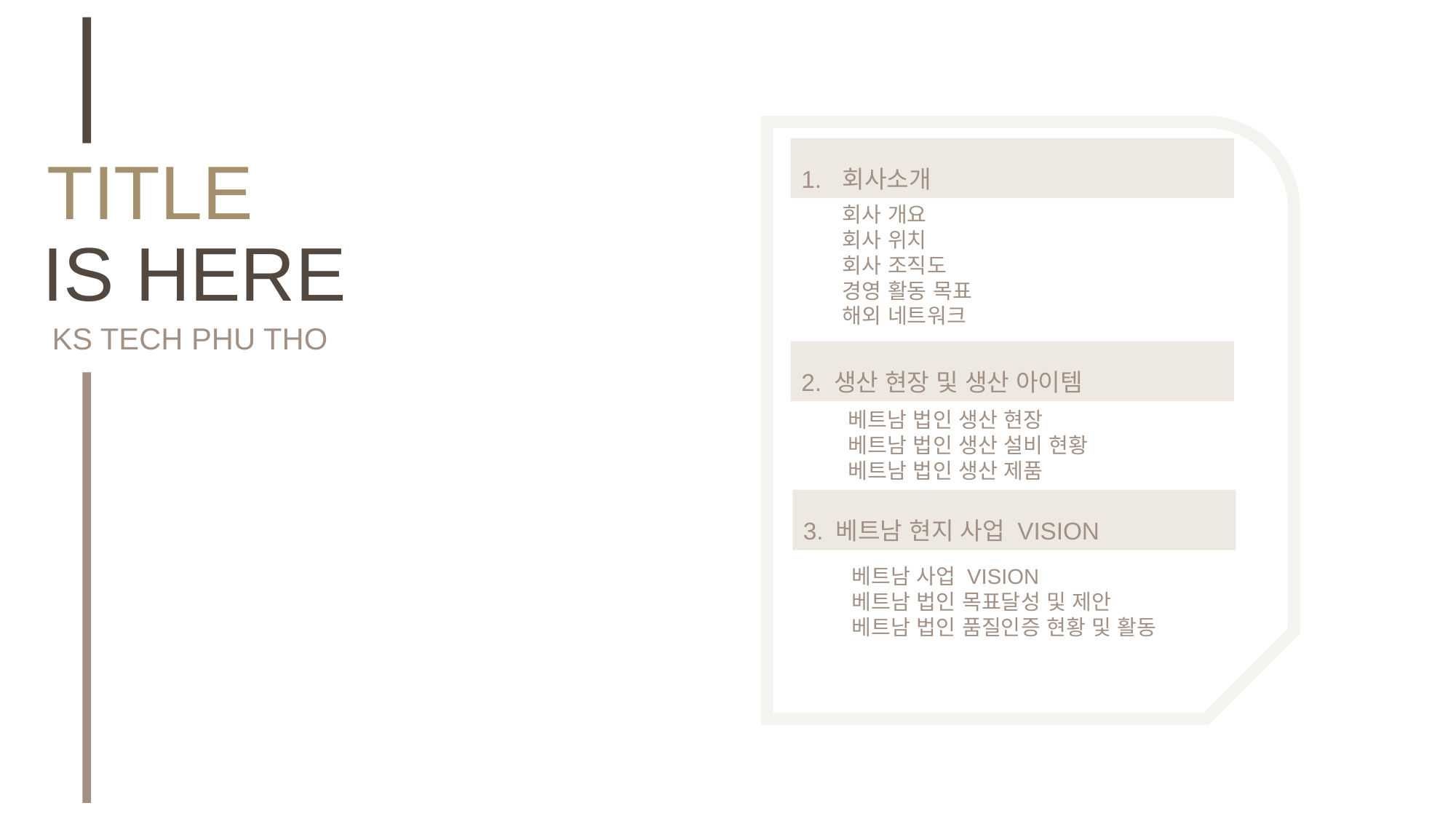

TITLE
회사소개

회사 개요
회사 위치
회사 조직도
경영 활동 목표
해외 네트워크
IS HERE
KS TECH PHU THO
2. 생산 현장 및 생산 아이템

베트남 법인 생산 현장
베트남 법인 생산 설비 현황
베트남 법인 생산 제품
we are the profesional
3. 베트남 현지 사업 VISION
베트남 사업 VISION
베트남 법인 목표달성 및 제안
베트남 법인 품질인증 현황 및 활동